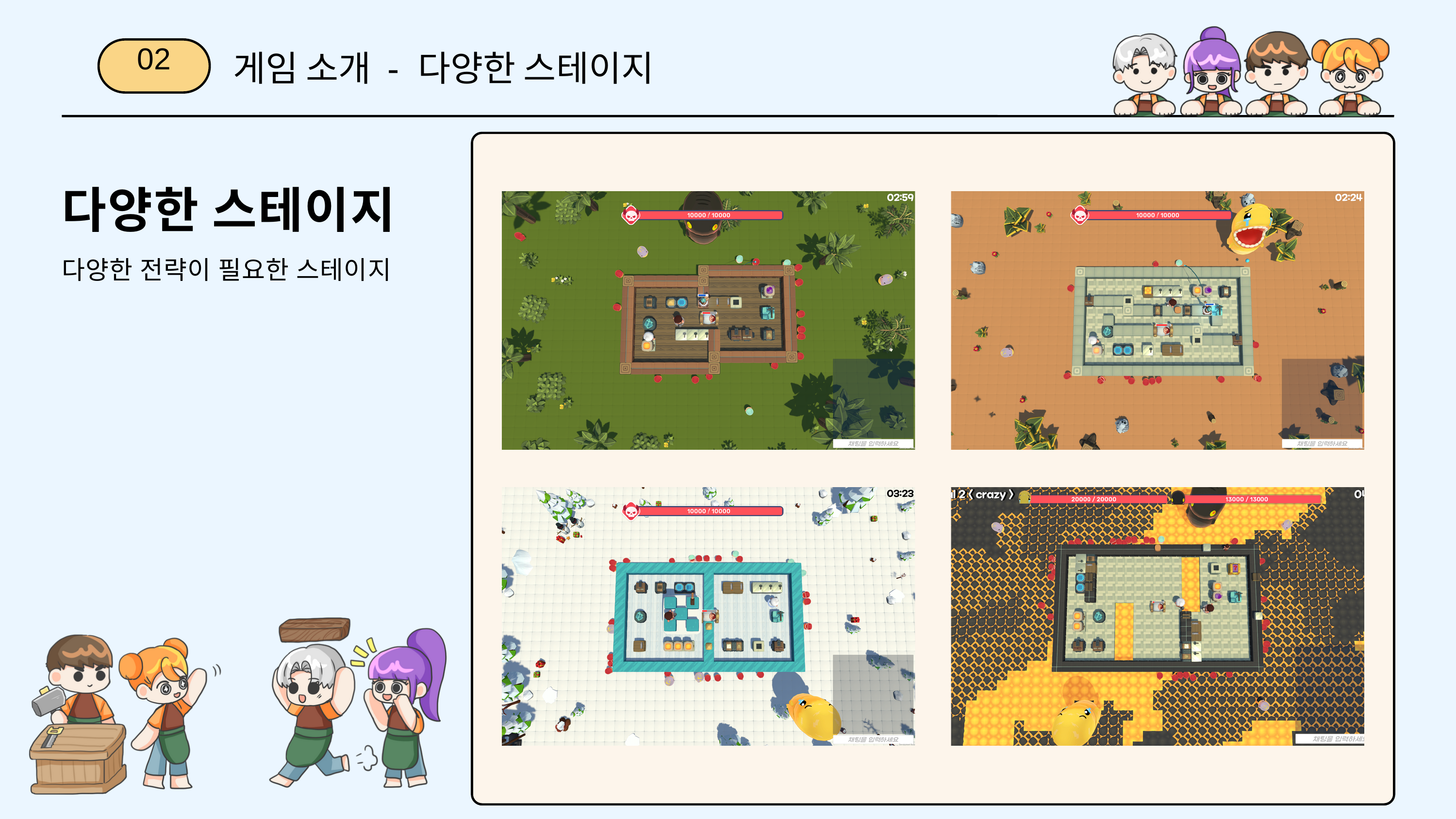

게임 소개 - 다양한 스테이지

02

다양한 스테이지

다양한 전략이 필요한 스테이지